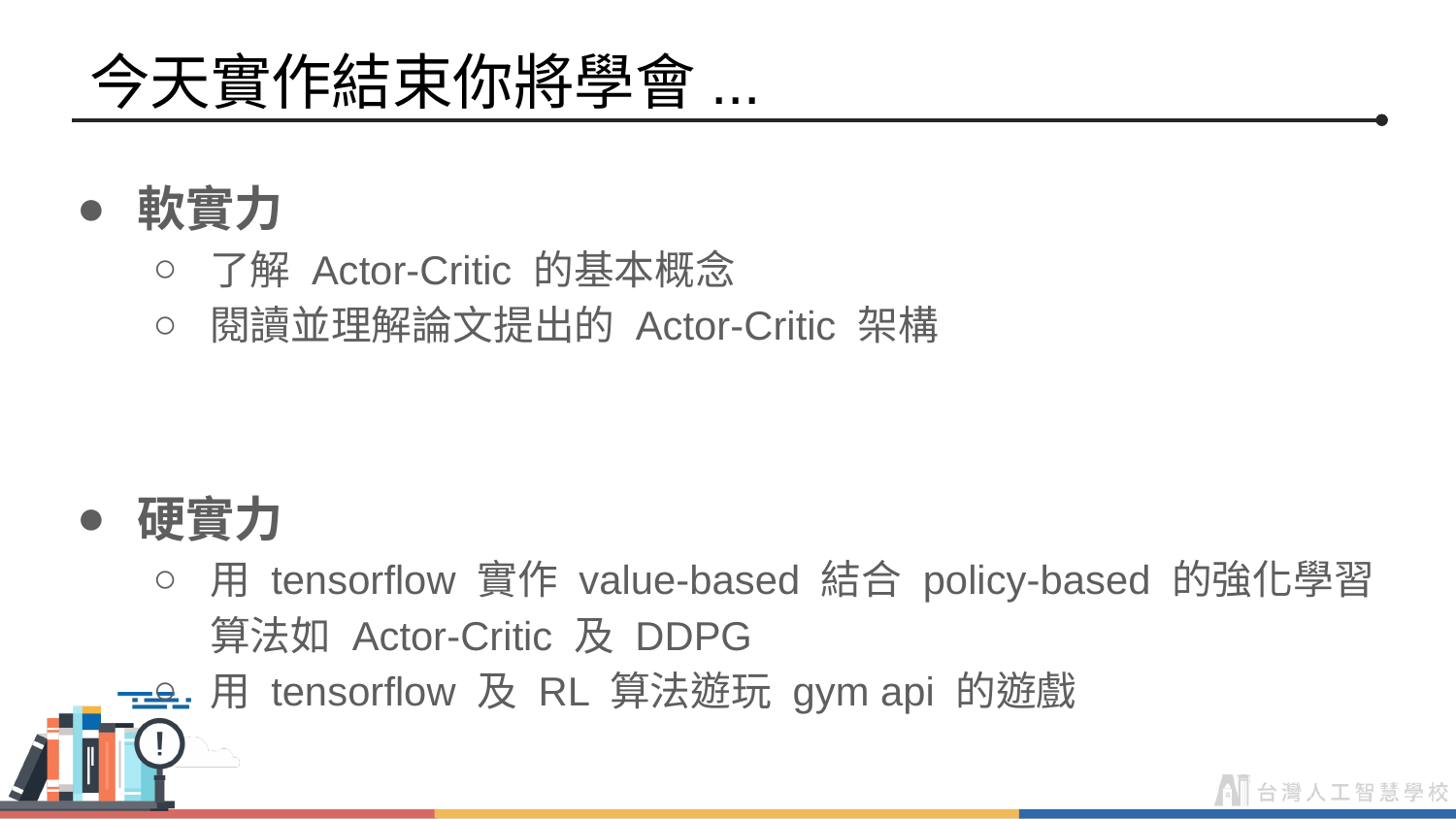

# 今天實作結束你將學會...
軟實力
了解 Actor-Critic 的基本概念
閱讀並理解論文提出的 Actor-Critic 架構

硬實力
用 tensorflow 實作 value-based 結合 policy-based 的強化學習算法如 Actor-Critic 及 DDPG
用 tensorflow 及 RL 算法遊玩 gym api 的遊戲